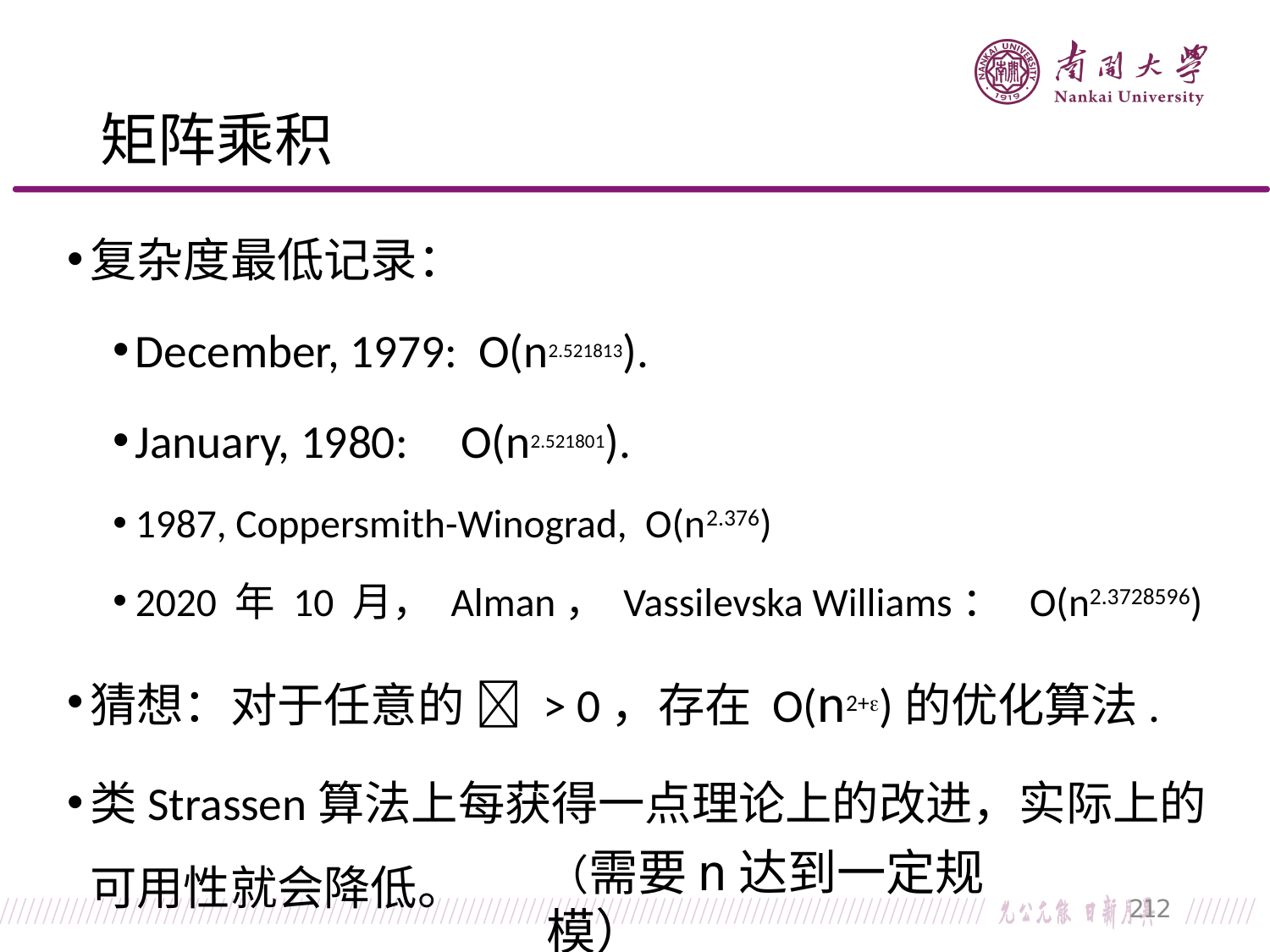

# 矩阵乘积
复杂度最低记录：
December, 1979:  O(n2.521813).
January, 1980:     O(n2.521801).
1987, Coppersmith-Winograd,  O(n2.376)
2020 年 10 月， Alman， Vassilevska Williams：  O(n2.3728596)
猜想：对于任意的 ε > 0，存在 O(n2+ε)的优化算法.
类Strassen算法上每获得一点理论上的改进，实际上的可用性就会降低。
（需要n达到一定规模）
212